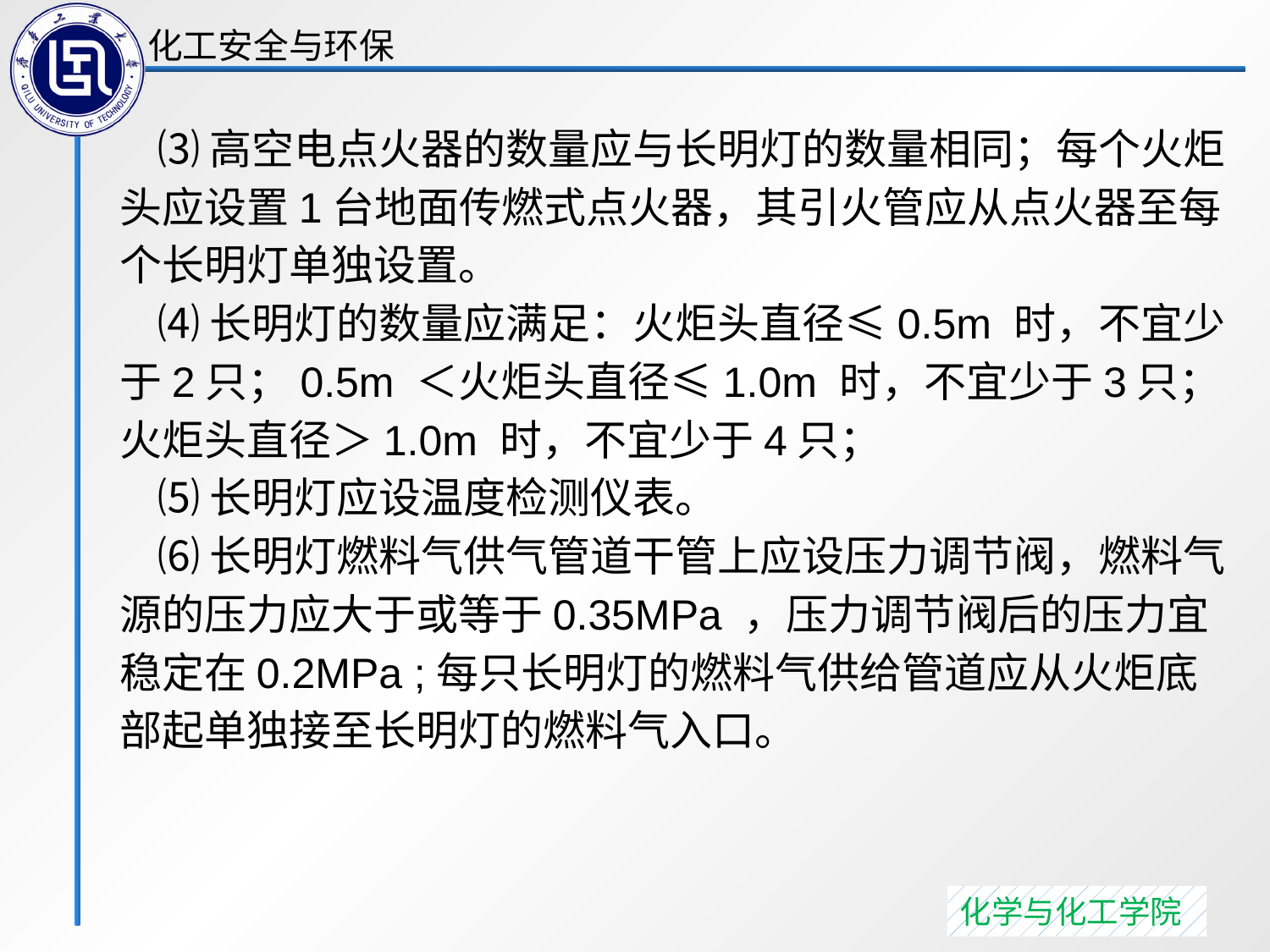

⑶高空电点火器的数量应与长明灯的数量相同；每个火炬头应设置1台地面传燃式点火器，其引火管应从点火器至每个长明灯单独设置。
    ⑷长明灯的数量应满足：火炬头直径≤0.5m 时，不宜少于2只；0.5m ＜火炬头直径≤1.0m 时，不宜少于3只；火炬头直径＞1.0m 时，不宜少于4只；
    ⑸长明灯应设温度检测仪表。
    ⑹长明灯燃料气供气管道干管上应设压力调节阀，燃料气源的压力应大于或等于0.35MPa ，压力调节阀后的压力宜稳定在0.2MPa ;每只长明灯的燃料气供给管道应从火炬底部起单独接至长明灯的燃料气入口。